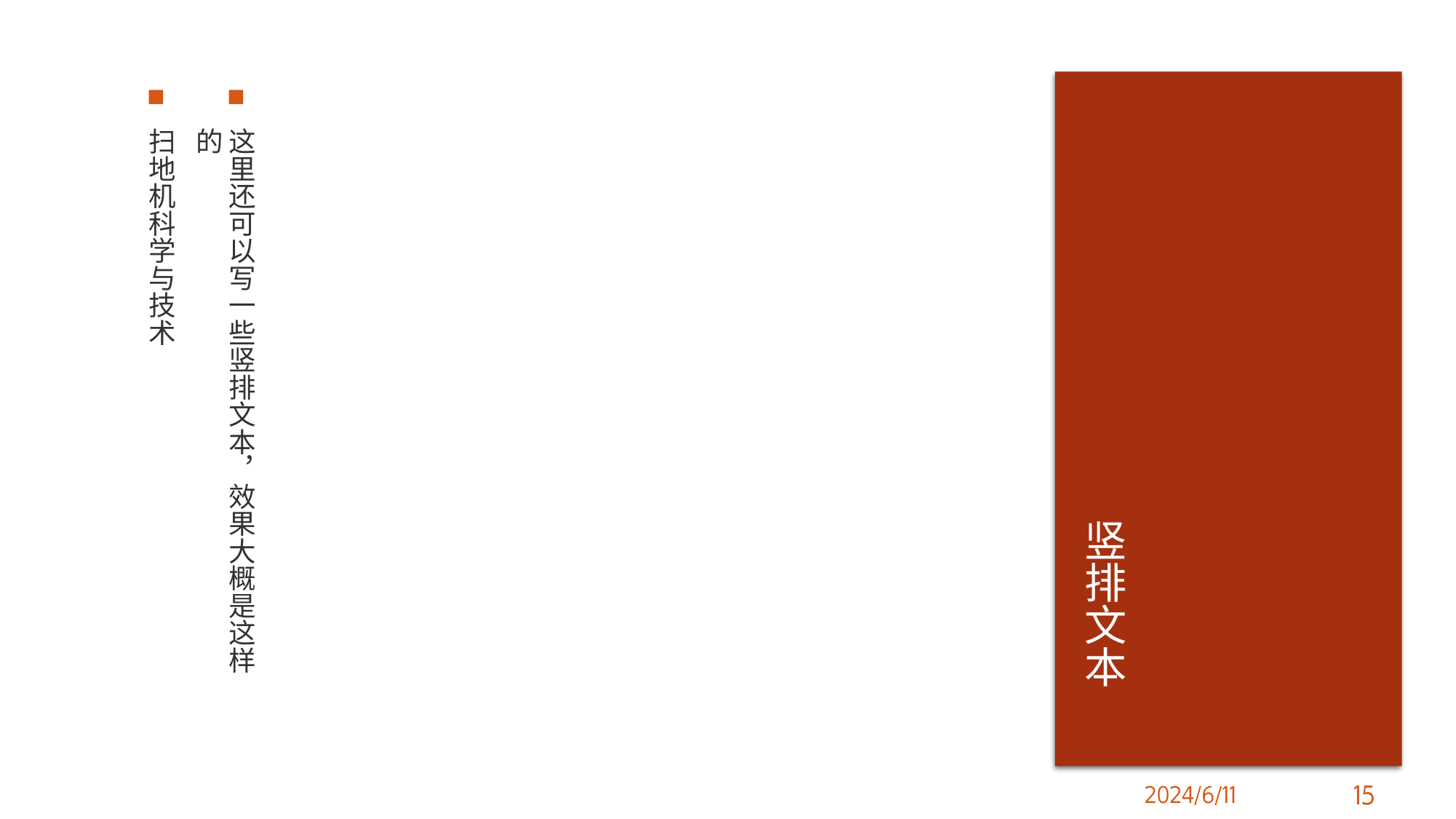

这里还可以写一些竖排文本，效果大概是这样的
扫地机科学与技术

# 竖排文本
2024/6/11
15